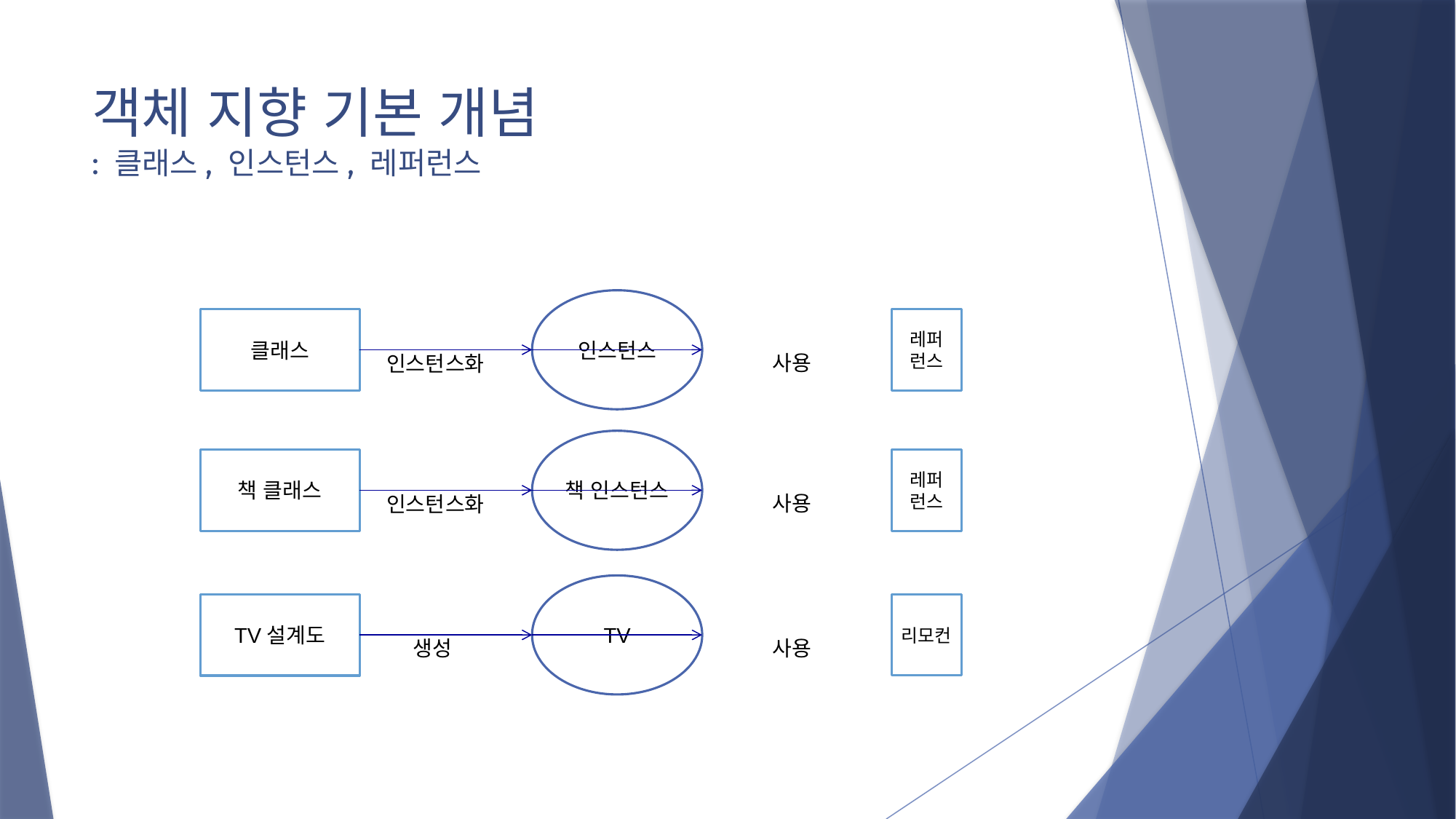

# 객체 지향 기본 개념 : 클래스, 인스턴스, 레퍼런스

인스턴스
클래스
레퍼
런스
사용
인스턴스화
책 인스턴스
책 클래스
레퍼
런스
사용
인스턴스화
TV
TV설계도
리모컨
사용
생성